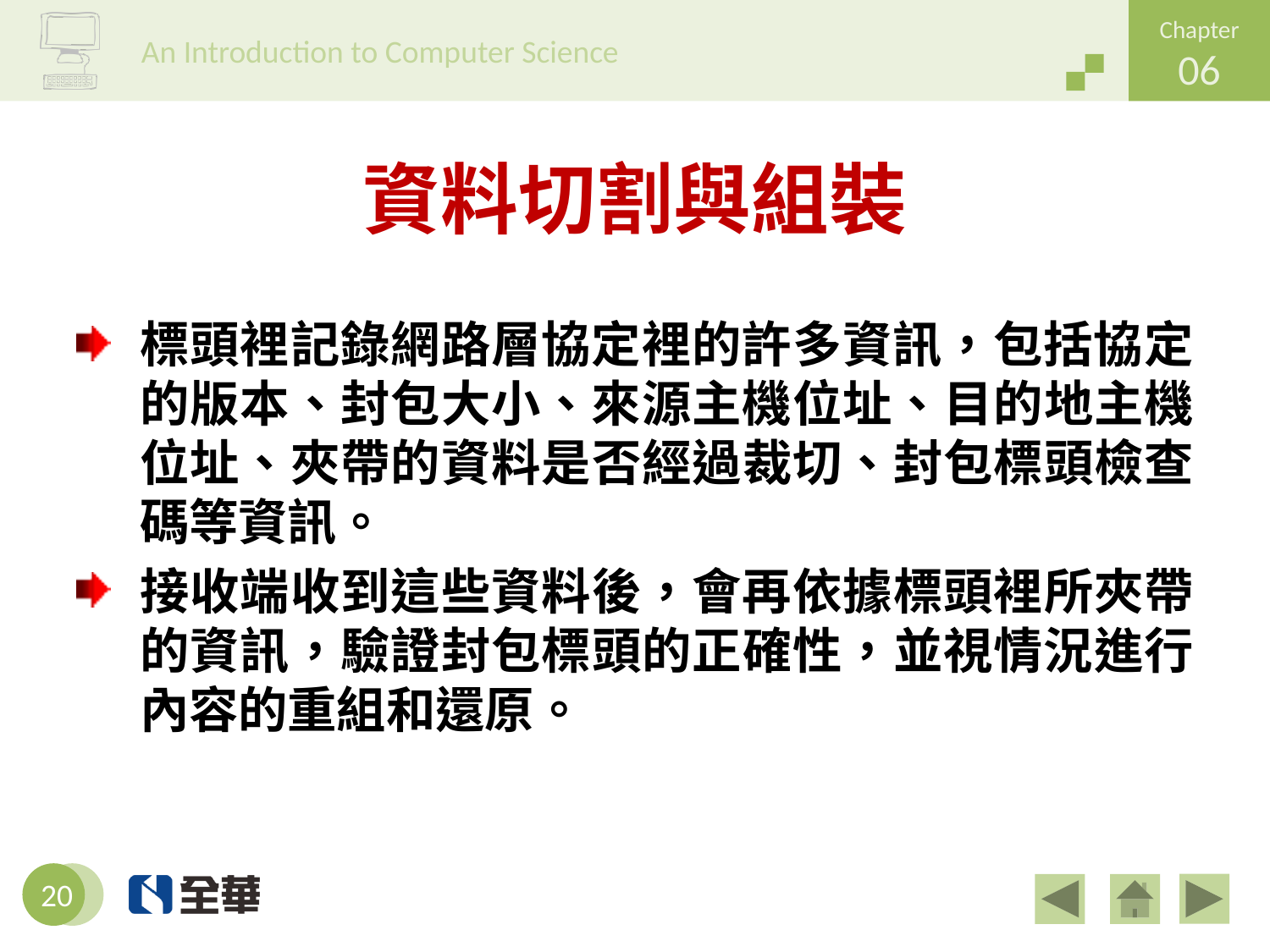

# 資料切割與組裝
標頭裡記錄網路層協定裡的許多資訊，包括協定的版本、封包大小、來源主機位址、目的地主機位址、夾帶的資料是否經過裁切、封包標頭檢查碼等資訊。
接收端收到這些資料後，會再依據標頭裡所夾帶的資訊，驗證封包標頭的正確性，並視情況進行內容的重組和還原。